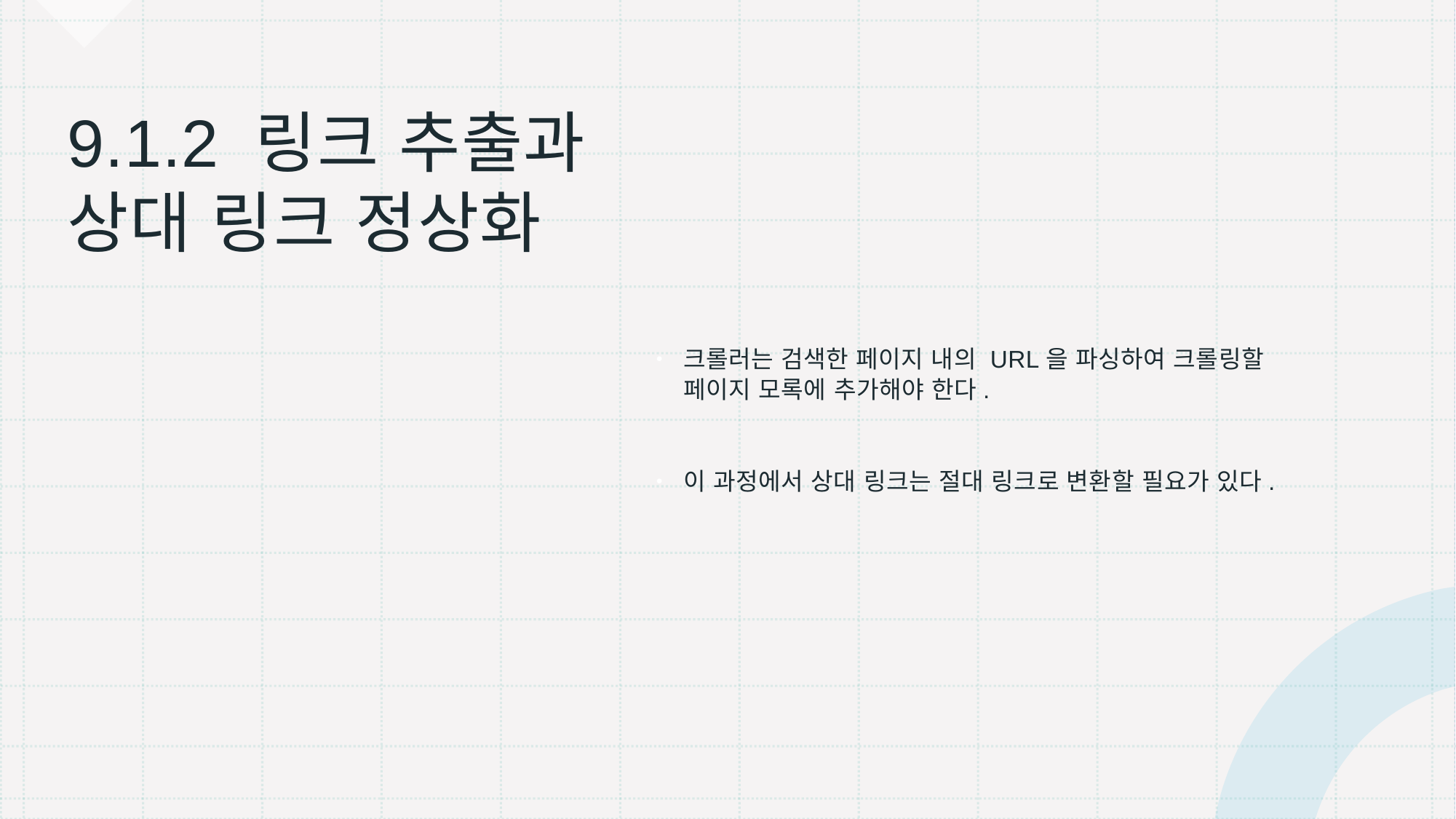

크롤러는 검색한 페이지 내의 URL을 파싱하여 크롤링할 페이지 모록에 추가해야 한다.

이 과정에서 상대 링크는 절대 링크로 변환할 필요가 있다.
# 9.1.2 링크 추출과 상대 링크 정상화